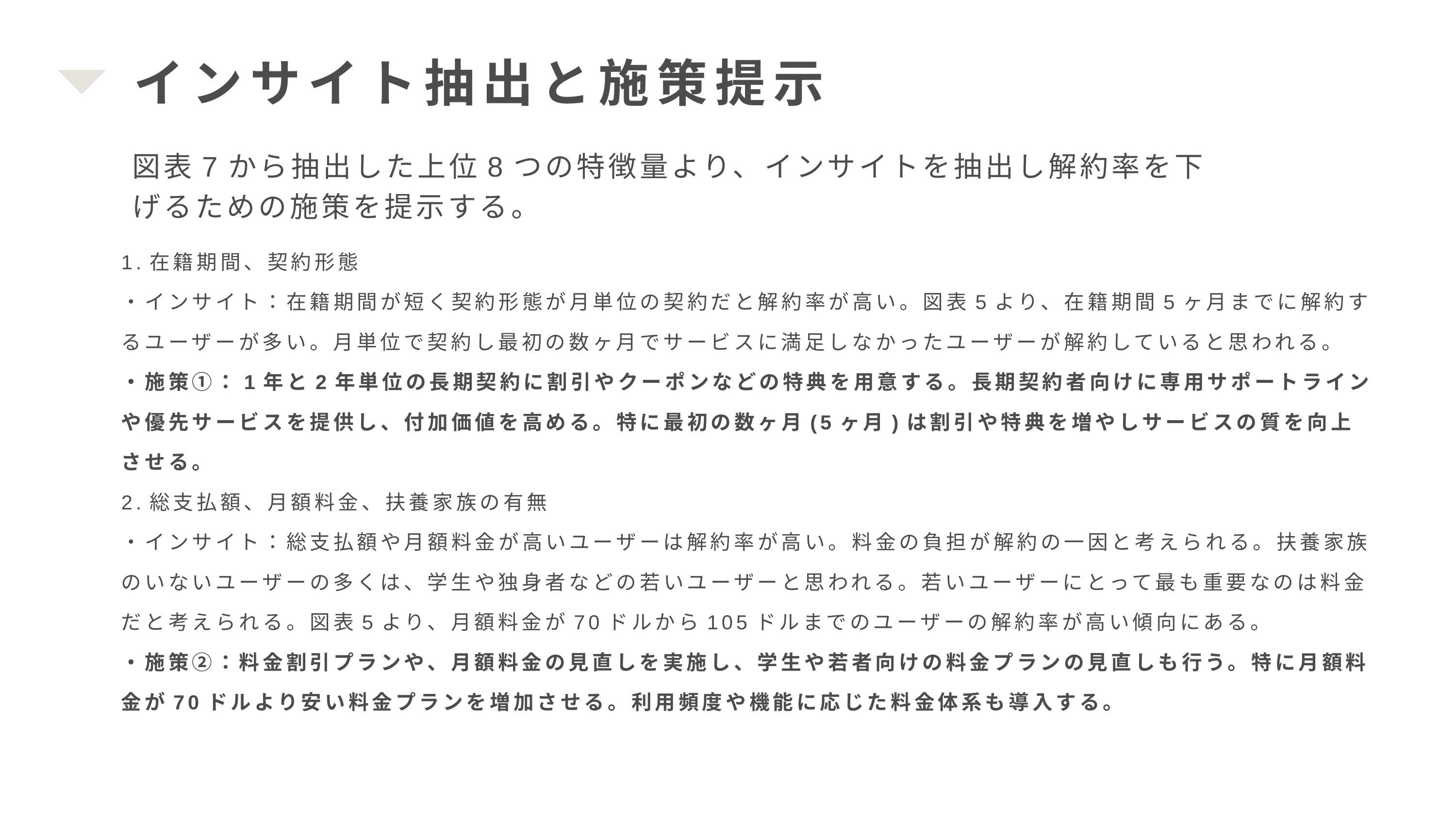

インサイト抽出と施策提示

図表7から抽出した上位8つの特徴量より、インサイトを抽出し解約率を下げるための施策を提示する。
1.在籍期間、契約形態
・インサイト：在籍期間が短く契約形態が月単位の契約だと解約率が高い。図表5より、在籍期間5ヶ月までに解約するユーザーが多い。月単位で契約し最初の数ヶ月でサービスに満足しなかったユーザーが解約していると思われる。
・施策①：1年と2年単位の長期契約に割引やクーポンなどの特典を用意する。長期契約者向けに専用サポートラインや優先サービスを提供し、付加価値を高める。特に最初の数ヶ月(5ヶ月)は割引や特典を増やしサービスの質を向上させる。
2.総支払額、月額料金、扶養家族の有無
・インサイト：総支払額や月額料金が高いユーザーは解約率が高い。料金の負担が解約の一因と考えられる。扶養家族のいないユーザーの多くは、学生や独身者などの若いユーザーと思われる。若いユーザーにとって最も重要なのは料金だと考えられる。図表5より、月額料金が70ドルから105ドルまでのユーザーの解約率が高い傾向にある。
・施策②：料金割引プランや、月額料金の見直しを実施し、学生や若者向けの料金プランの見直しも行う。特に月額料金が70ドルより安い料金プランを増加させる。利用頻度や機能に応じた料金体系も導入する。